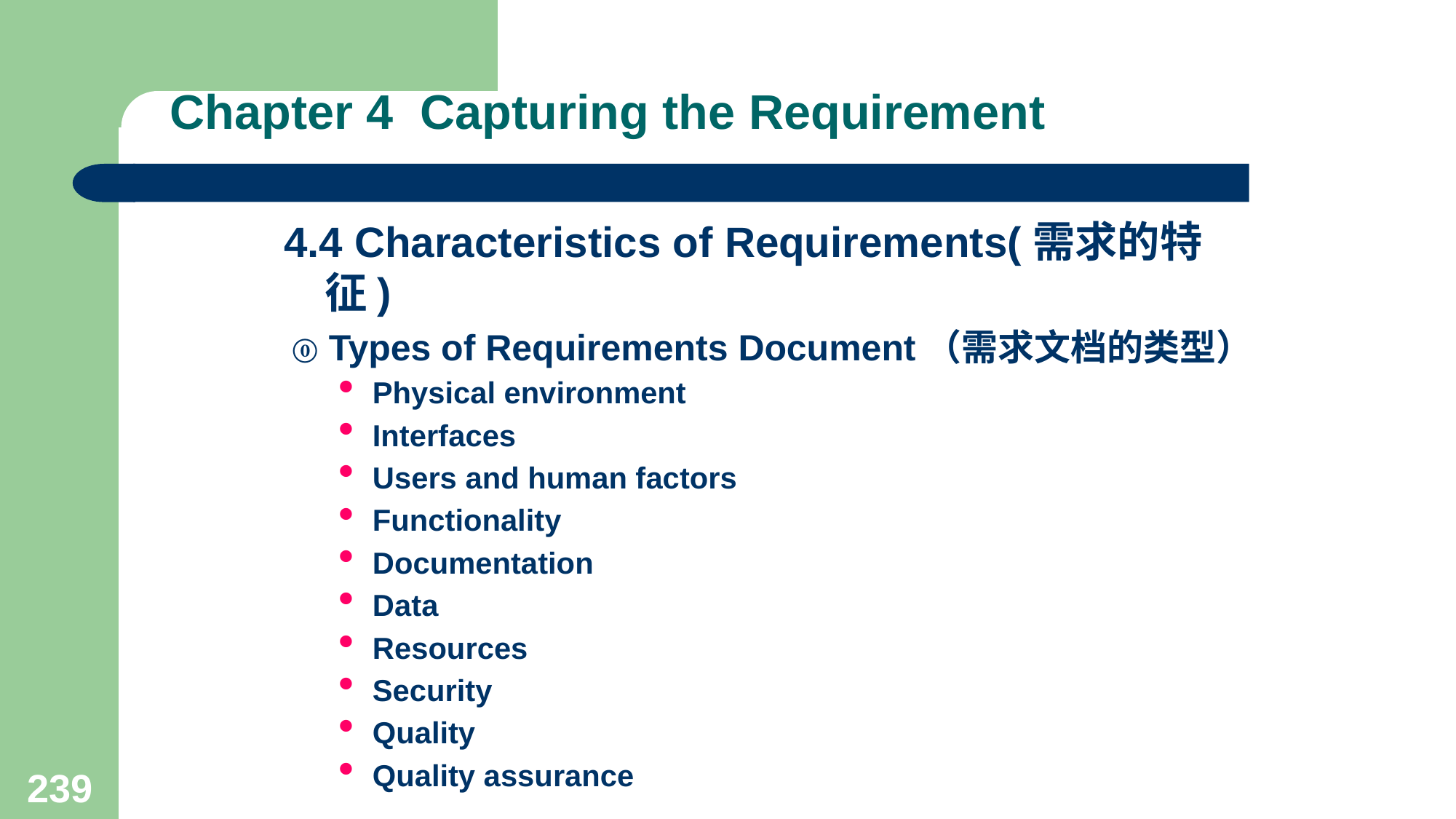

# Chapter 4  Capturing the Requirement
4.4 Characteristics of Requirements(需求的特征)
 ⓪ Types of Requirements Document（需求文档的类型）
Physical environment
Interfaces
Users and human factors
Functionality
Documentation
Data
Resources
Security
Quality
Quality assurance

239